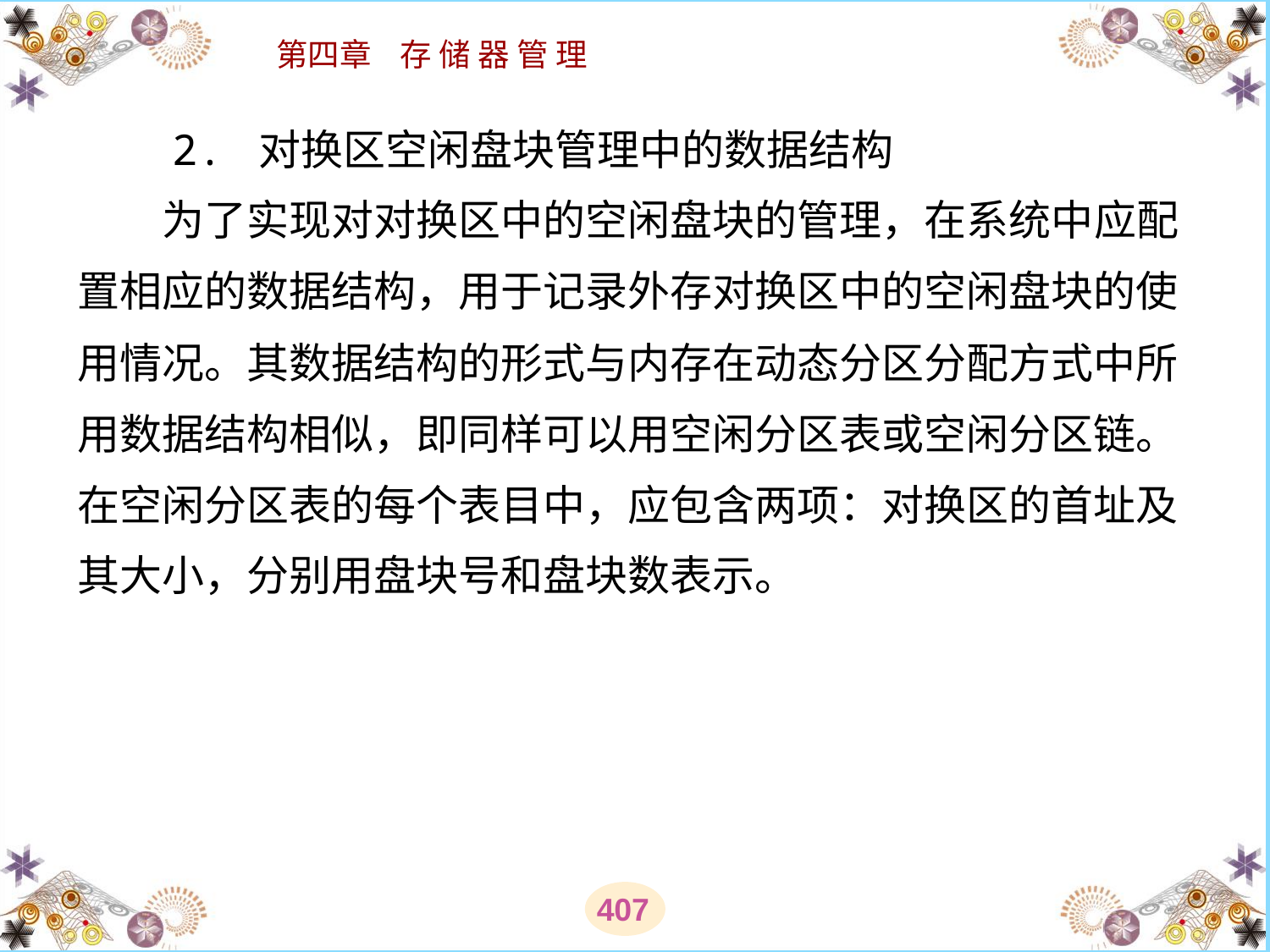

# 2. 对换区空闲盘块管理中的数据结构 　　为了实现对对换区中的空闲盘块的管理，在系统中应配置相应的数据结构，用于记录外存对换区中的空闲盘块的使用情况。其数据结构的形式与内存在动态分区分配方式中所用数据结构相似，即同样可以用空闲分区表或空闲分区链。在空闲分区表的每个表目中，应包含两项：对换区的首址及其大小，分别用盘块号和盘块数表示。